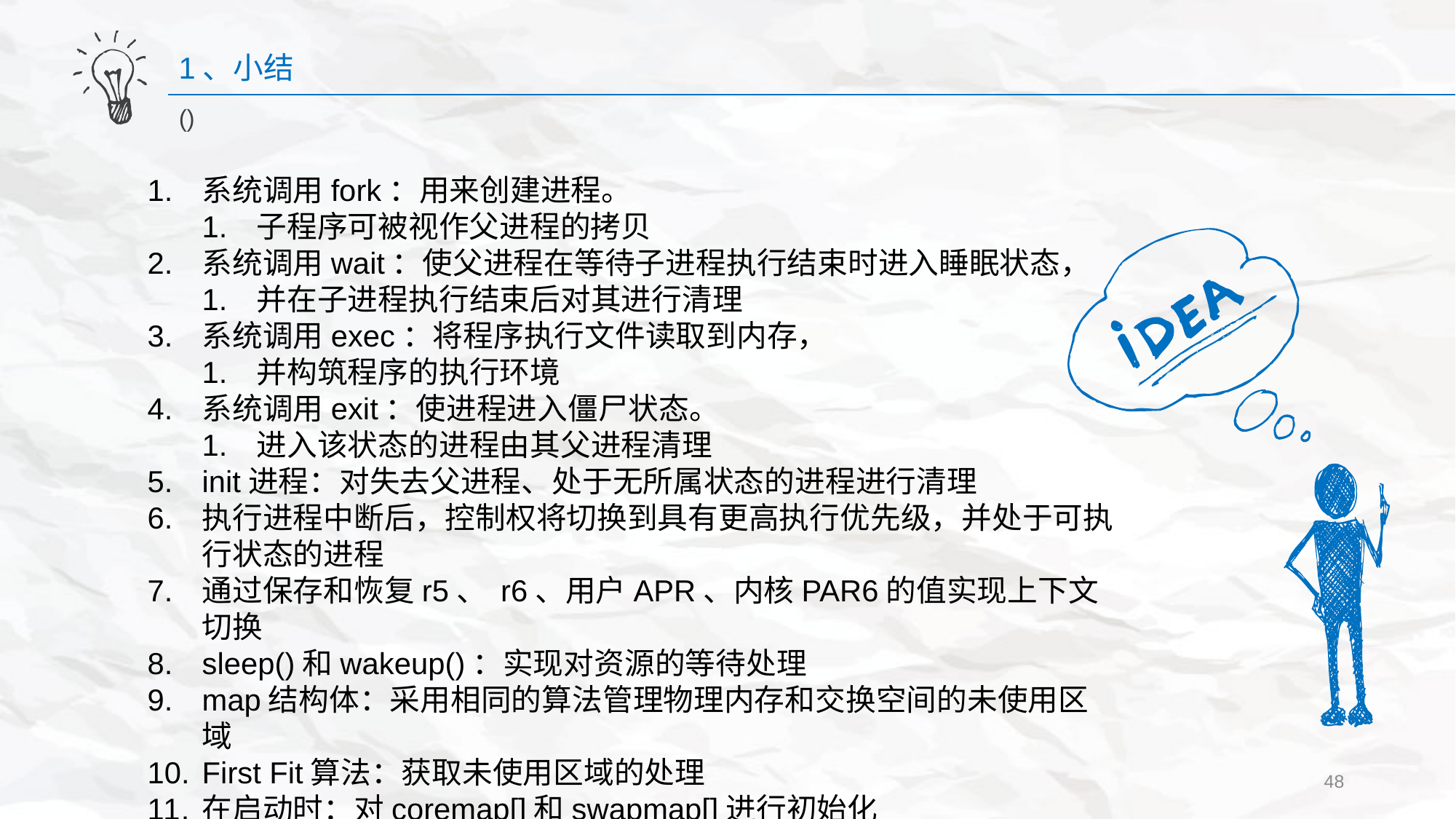

1、小结
()
系统调用fork：用来创建进程。
子程序可被视作父进程的拷贝
系统调用wait：使父进程在等待子进程执行结束时进入睡眠状态，
并在子进程执行结束后对其进行清理
系统调用exec：将程序执行文件读取到内存，
并构筑程序的执行环境
系统调用exit：使进程进入僵尸状态。
进入该状态的进程由其父进程清理
init进程：对失去父进程、处于无所属状态的进程进行清理
执行进程中断后，控制权将切换到具有更高执行优先级，并处于可执行状态的进程
通过保存和恢复r5、 r6、用户APR、内核PAR6的值实现上下文切换
sleep()和wakeup()：实现对资源的等待处理
map结构体：采用相同的算法管理物理内存和交换空间的未使用区域
First Fit算法：获取未使用区域的处理
在启动时：对coremap[]和swapmap[]进行初始化

48